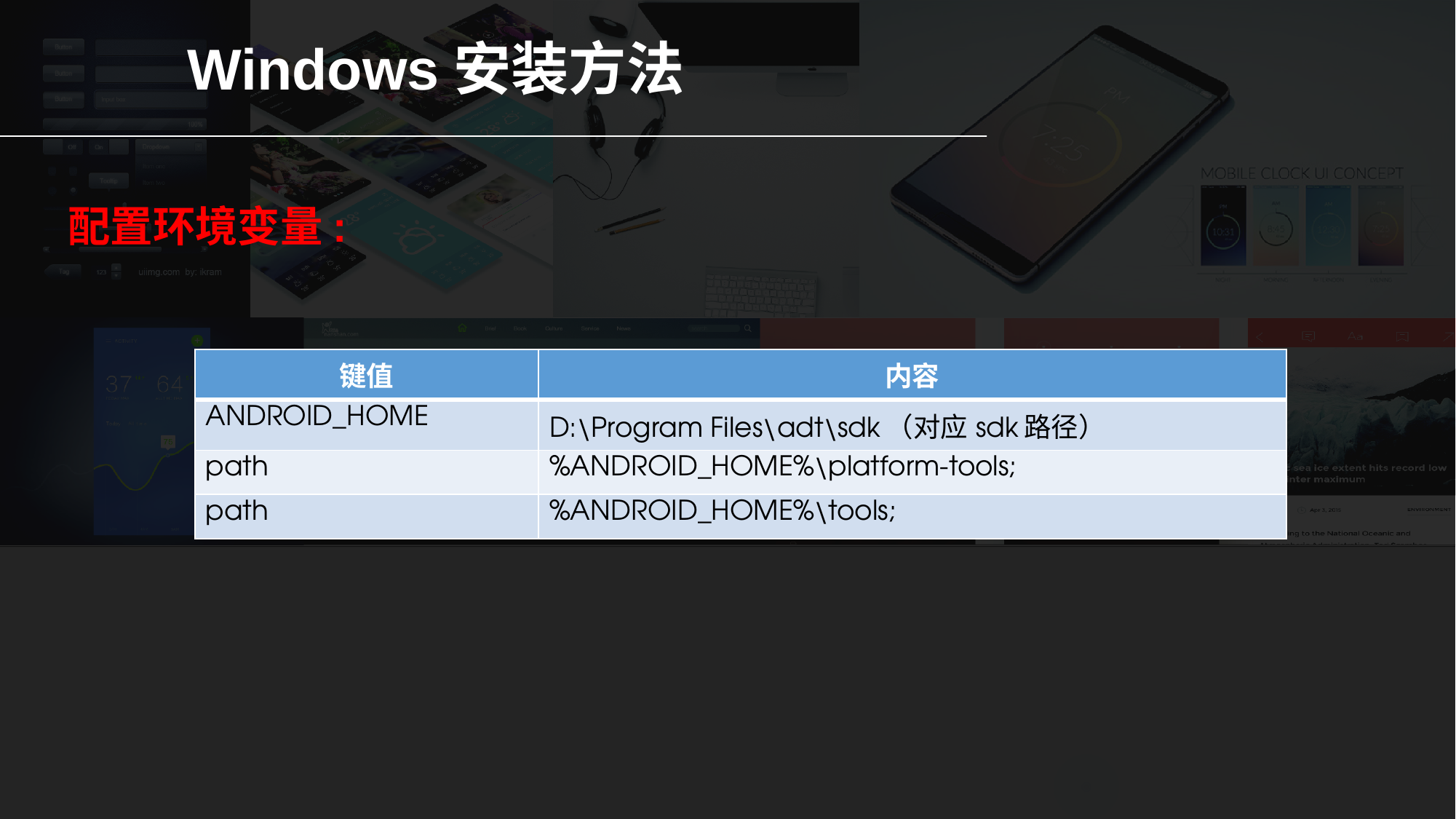

Windows安装方法
配置环境变量:
| 键值 | 内容 |
| --- | --- |
| ANDROID\_HOME | D:\Program Files\adt\sdk（对应sdk路径） |
| path | %ANDROID\_HOME%\platform-tools; |
| path | %ANDROID\_HOME%\tools; |